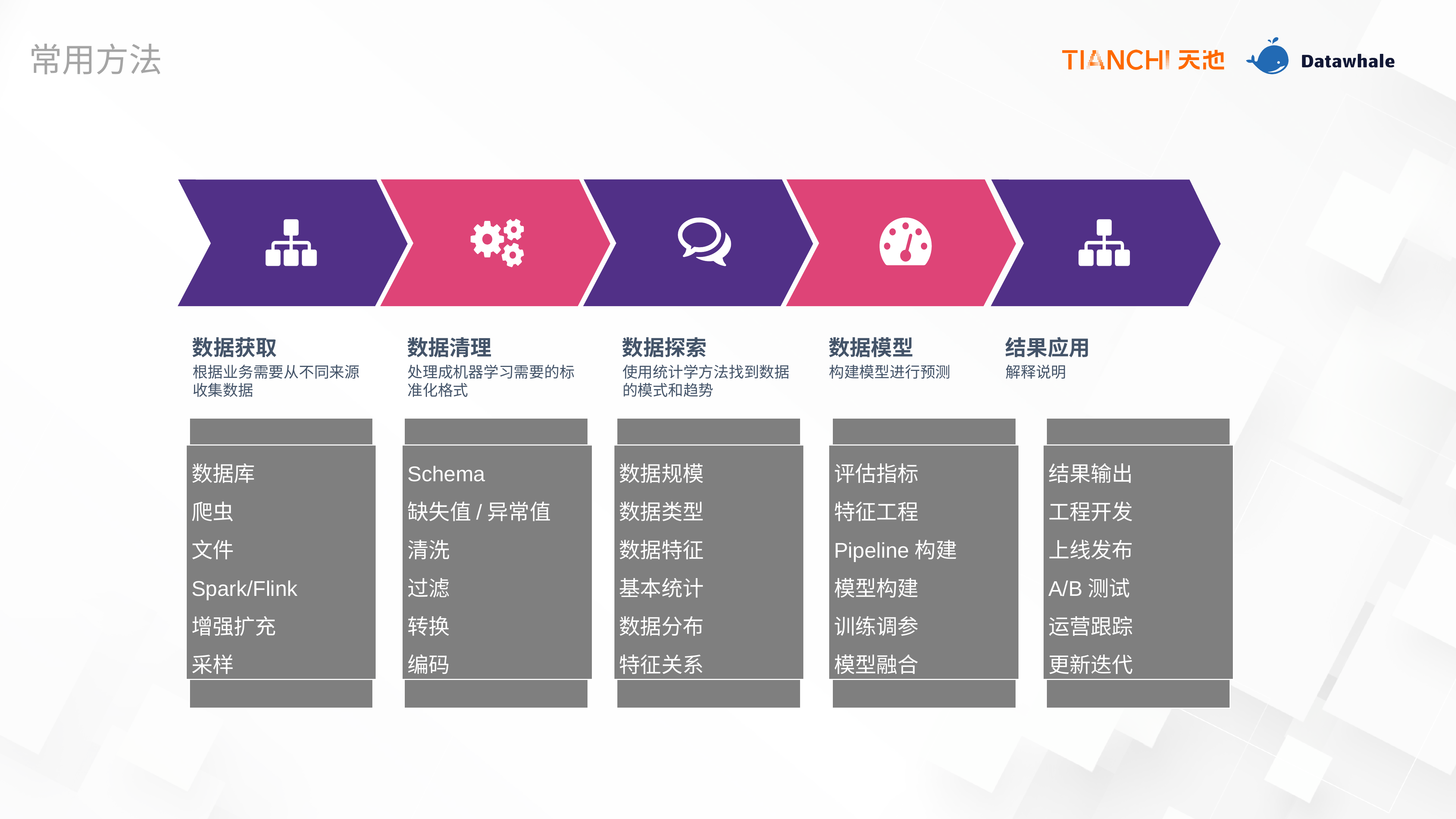

常用方法

数据获取
数据清理
数据探索
数据模型
结果应用
根据业务需要从不同来源收集数据
处理成机器学习需要的标准化格式
使用统计学方法找到数据的模式和趋势
构建模型进行预测
解释说明

数据库
爬虫
文件
Spark/Flink
增强扩充
采样
Schema
缺失值/异常值
清洗
过滤
转换
编码
数据规模
数据类型
数据特征
基本统计
数据分布
特征关系
评估指标
特征工程
Pipeline构建
模型构建
训练调参
模型融合
结果输出
工程开发
上线发布
A/B测试
运营跟踪
更新迭代